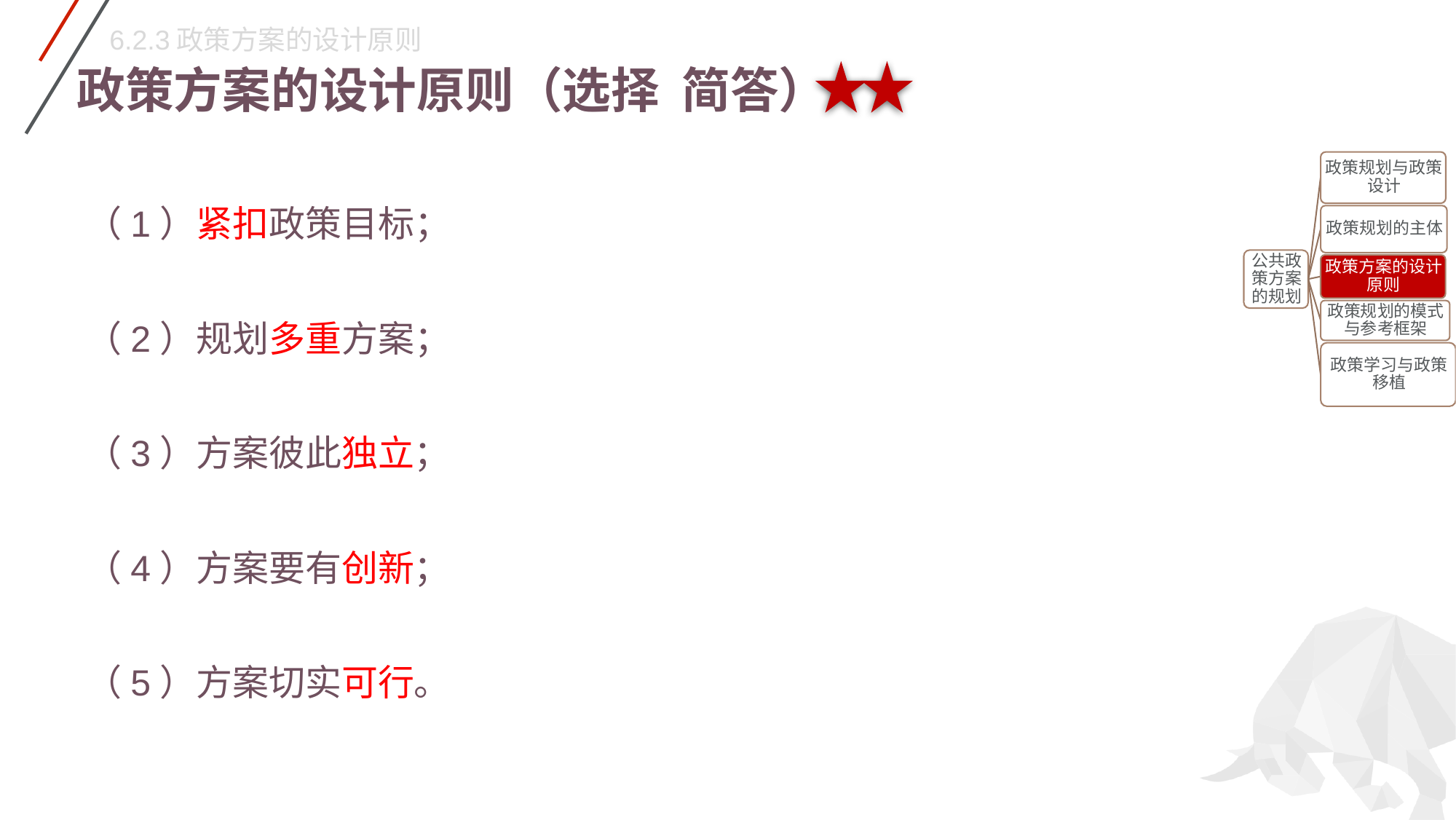

6.2.3政策方案的设计原则
# 政策方案的设计原则（选择  简答）

（1）紧扣政策目标；
（2）规划多重方案；
（3）方案彼此独立；
（4）方案要有创新；
（5）方案切实可行。

公共政策方案的规划

政策规划与政策设计

政策规划的主体

政策方案的设计原则

政策规划的模式与参考框架

政策学习与政策移植